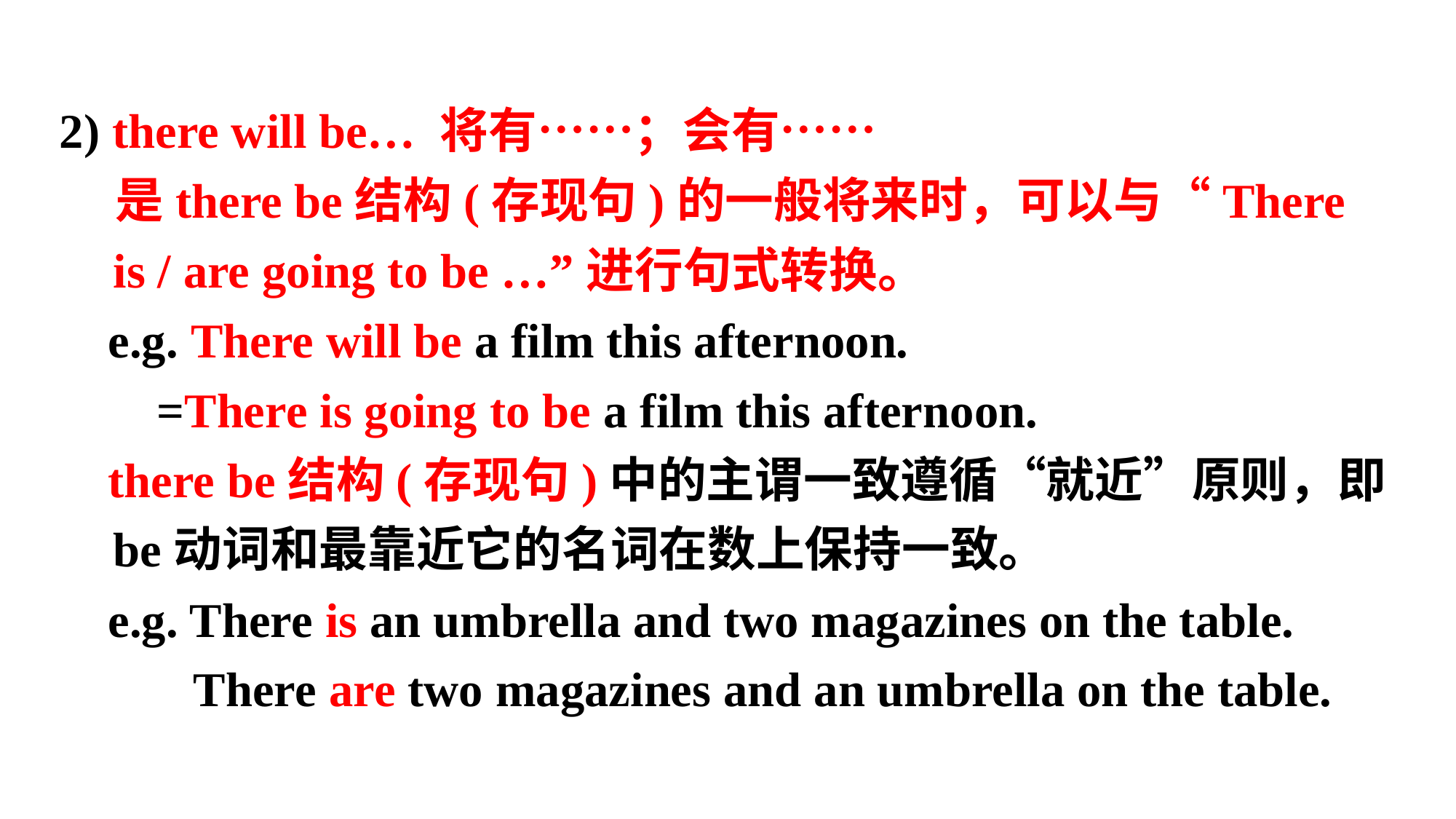

2) there will be… 将有……；会有……
    是there be结构(存现句)的一般将来时，可以与“There is / are going to be …”进行句式转换。
    e.g. There will be a film this afternoon.
        =There is going to be a film this afternoon.
    there be结构(存现句)中的主谓一致遵循“就近”原则，即be动词和最靠近它的名词在数上保持一致。
    e.g. There is an umbrella and two magazines on the table.
           There are two magazines and an umbrella on the table.